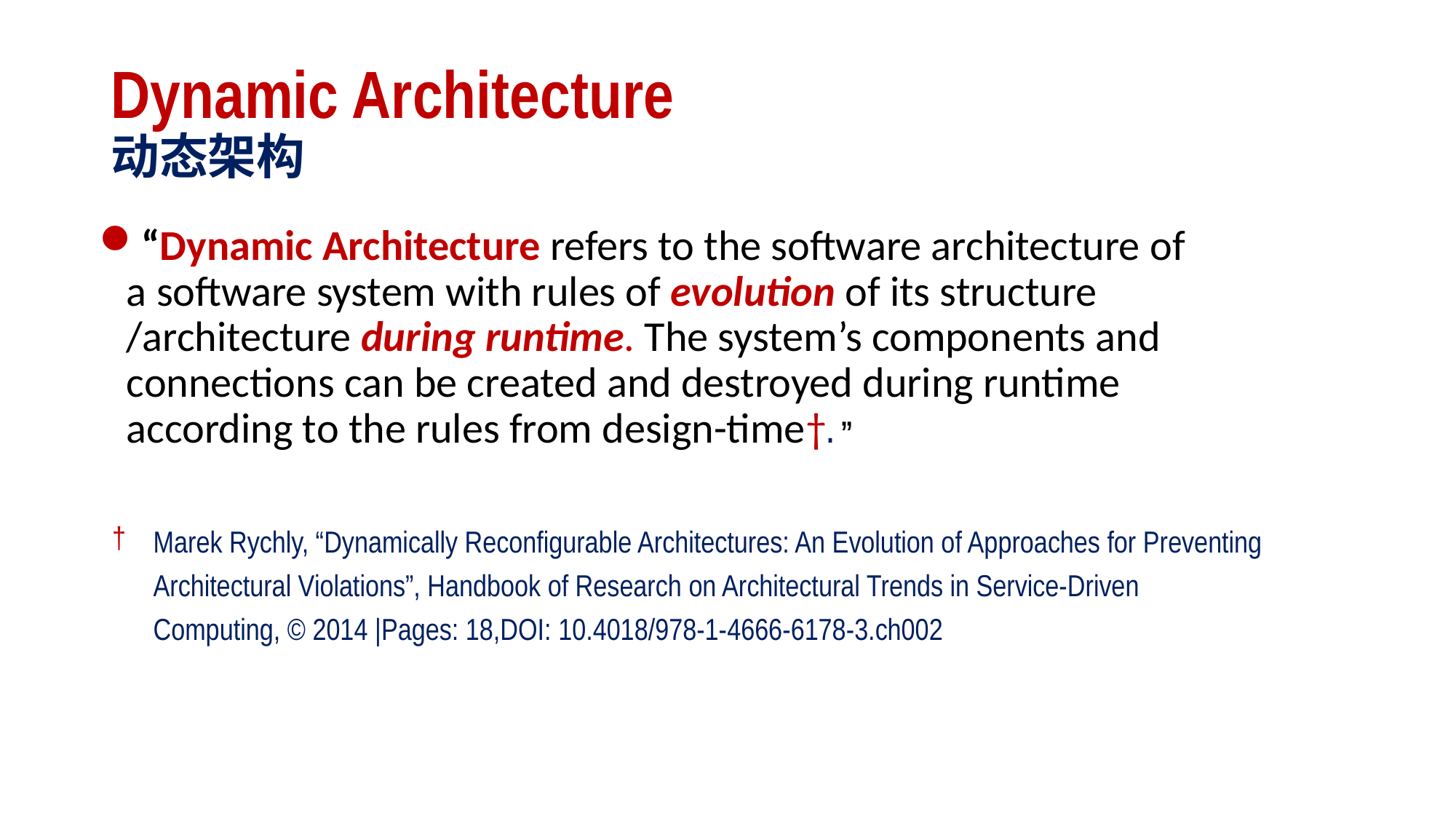

# Dynamic Architecture 动态架构
“Dynamic Architecture refers to the software architecture of a software system with rules of evolution of its structure /architecture during runtime. The system’s components and connections can be created and destroyed during runtime according to the rules from design-time†. ”

Marek Rychly, “Dynamically Reconfigurable Architectures: An Evolution of Approaches for Preventing Architectural Violations”, Handbook of Research on Architectural Trends in Service-Driven Computing, © 2014 |Pages: 18,DOI: 10.4018/978-1-4666-6178-3.ch002